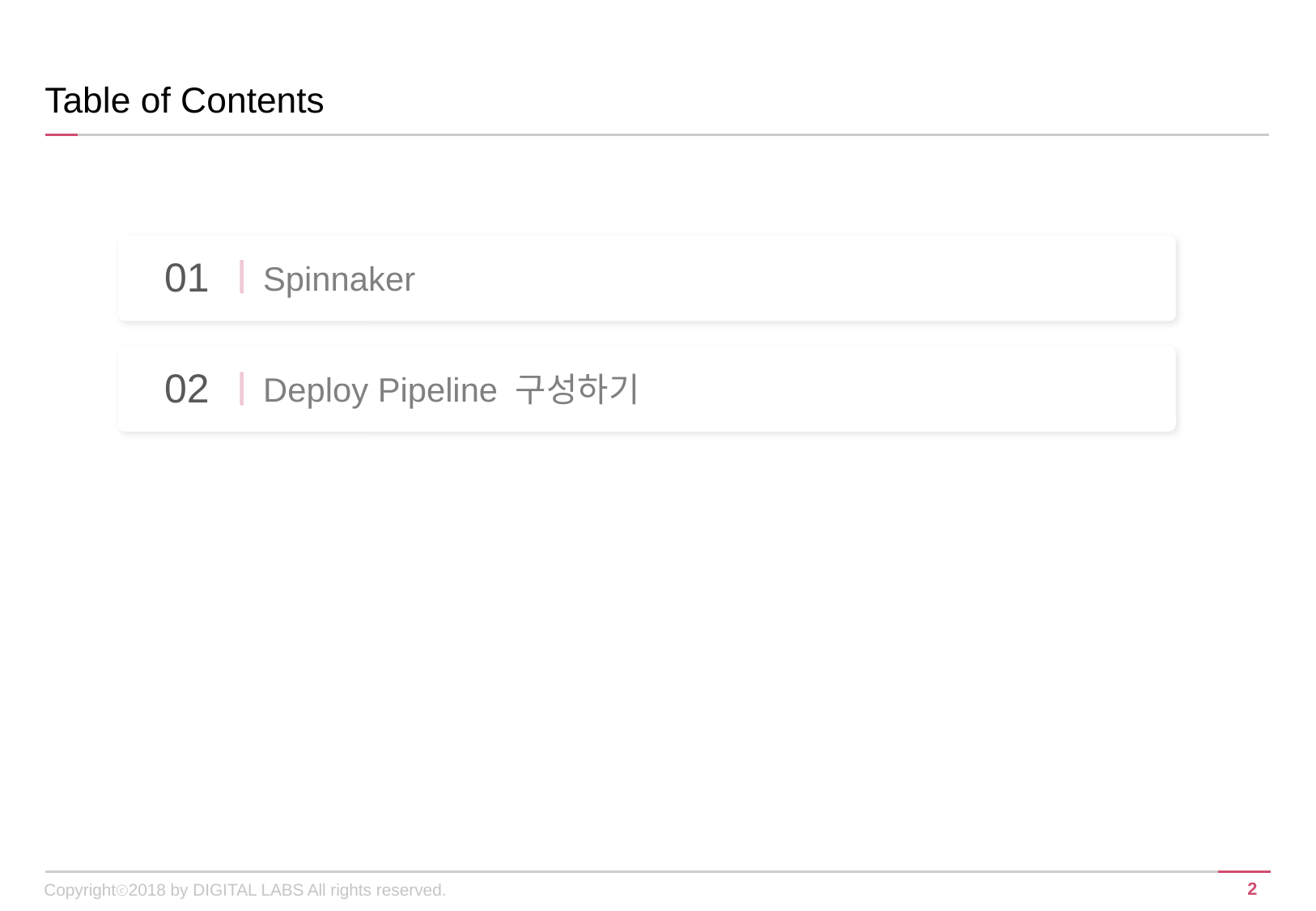

Table of Contents

01
Spinnaker

02
Deploy Pipeline 구성하기
Copyrightⓒ2018 by DIGITAL LABS All rights reserved.